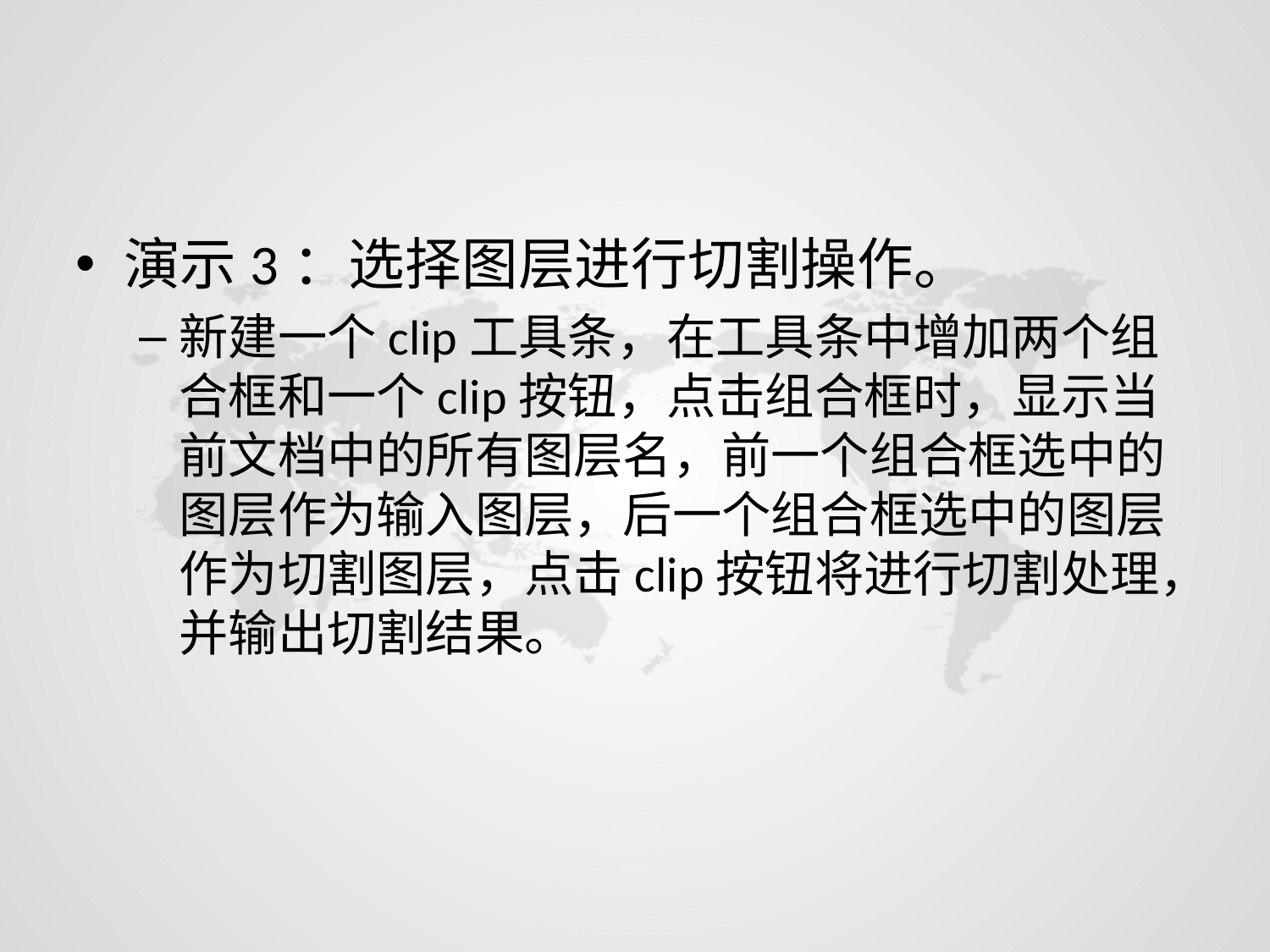

#
演示3：选择图层进行切割操作。
新建一个clip工具条，在工具条中增加两个组合框和一个clip按钮，点击组合框时，显示当前文档中的所有图层名，前一个组合框选中的图层作为输入图层，后一个组合框选中的图层作为切割图层，点击clip按钮将进行切割处理，并输出切割结果。